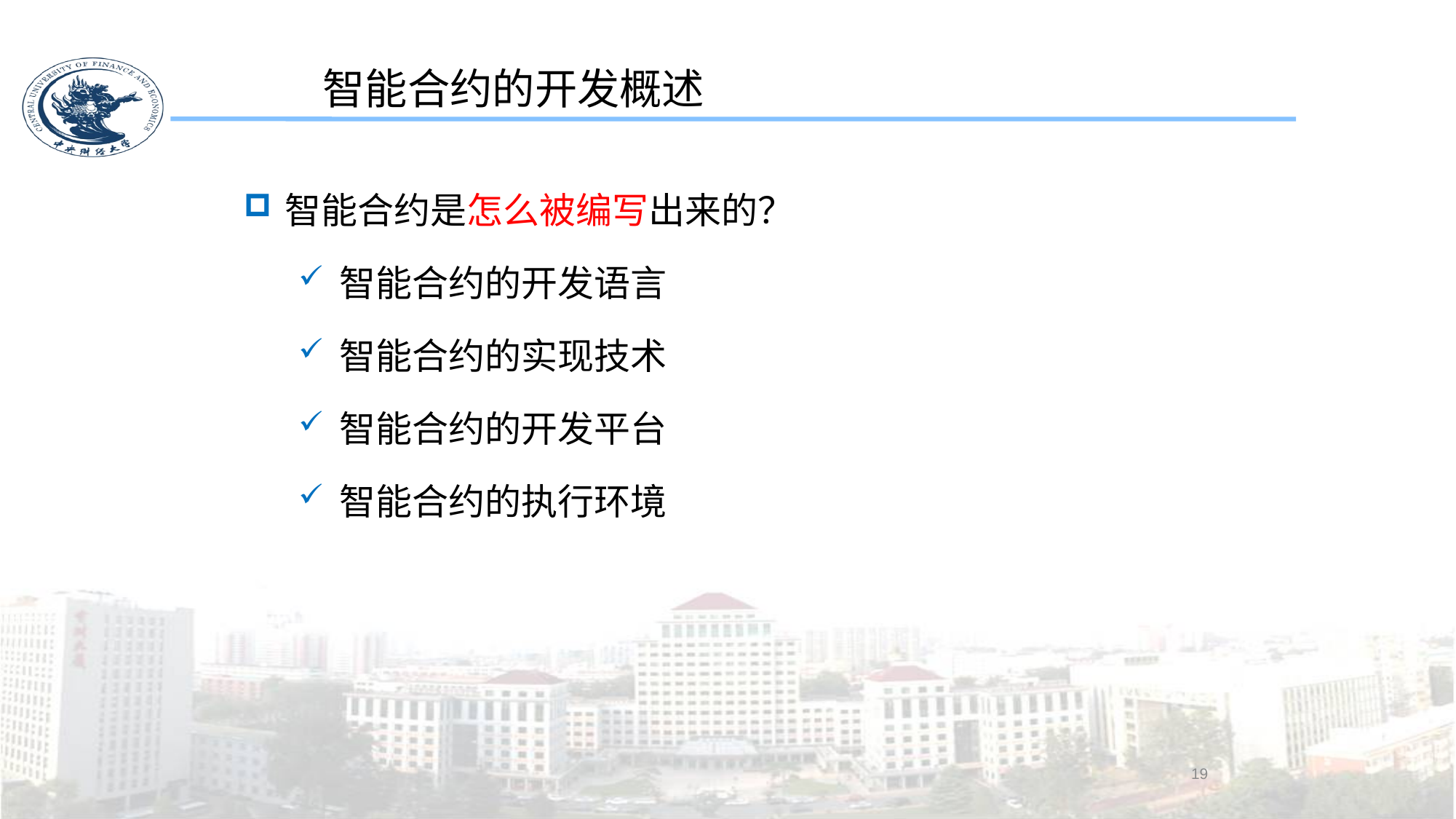

智能合约的开发概述
智能合约是怎么被编写出来的？
智能合约的开发语言
智能合约的实现技术
智能合约的开发平台
智能合约的执行环境
19